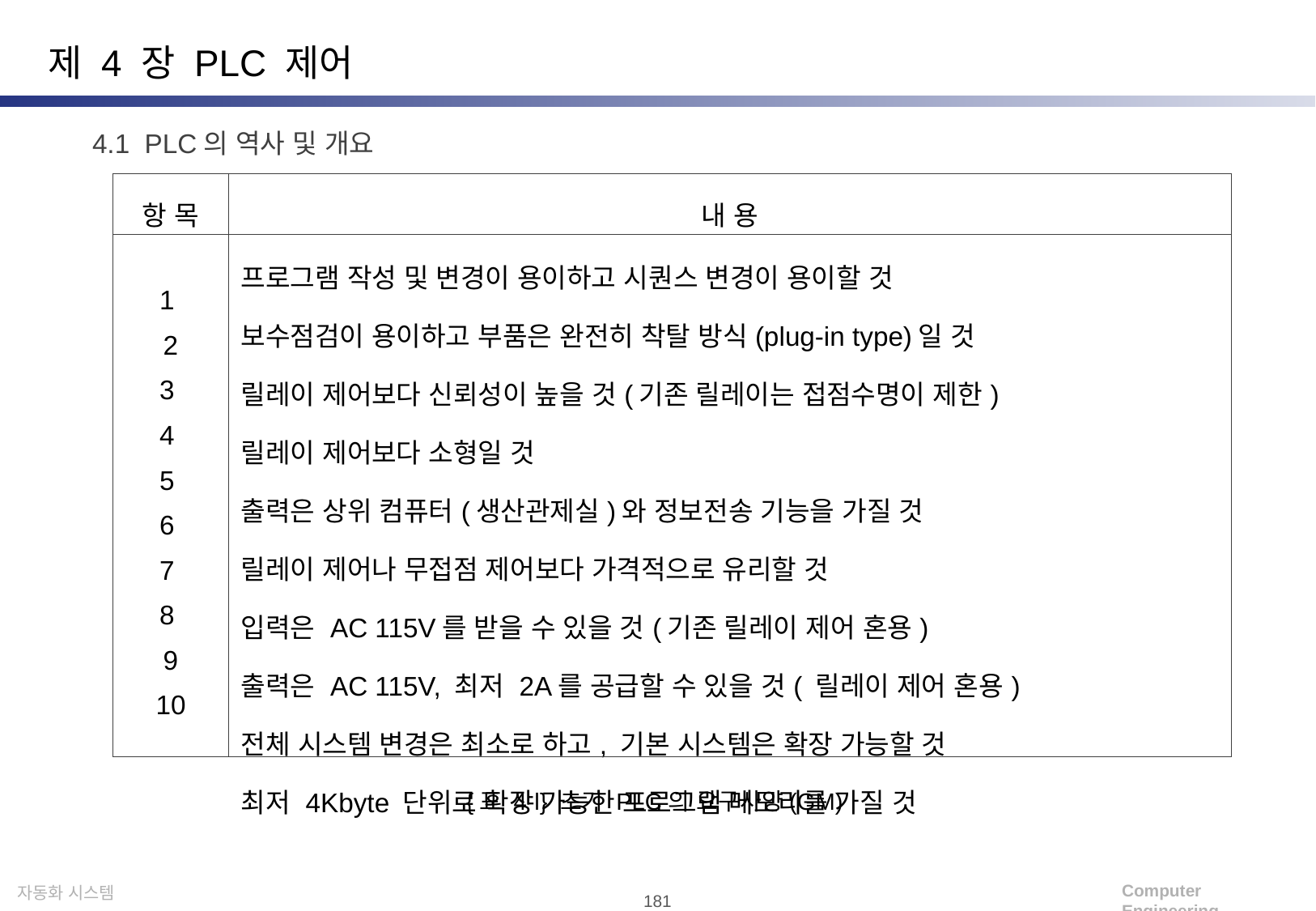

제 4 장 PLC 제어
4.1  PLC의 역사 및 개요
| 항 목 | 내 용 |
| --- | --- |
| 1 2 3 4 5 6 7 8 9 10 | 프로그램 작성 및 변경이 용이하고 시퀀스 변경이 용이할 것 보수점검이 용이하고 부품은 완전히 착탈 방식(plug-in type)일 것 릴레이 제어보다 신뢰성이 높을 것(기존 릴레이는 접점수명이 제한) 릴레이 제어보다 소형일 것 출력은 상위 컴퓨터(생산관제실)와 정보전송 기능을 가질 것 릴레이 제어나 무접점 제어보다 가격적으로 유리할 것 입력은 AC 115V를 받을 수 있을 것(기존 릴레이 제어 혼용) 출력은 AC 115V, 최저 2A를 공급할 수 있을 것( 릴레이 제어 혼용) 전체 시스템 변경은 최소로 하고, 기본 시스템은 확장 가능할 것 최저 4Kbyte 단위로 확장 가능한 프로그램 메모리를 가질 것 |
{표 4-l} 초기 PLC의 요구사양(GM)